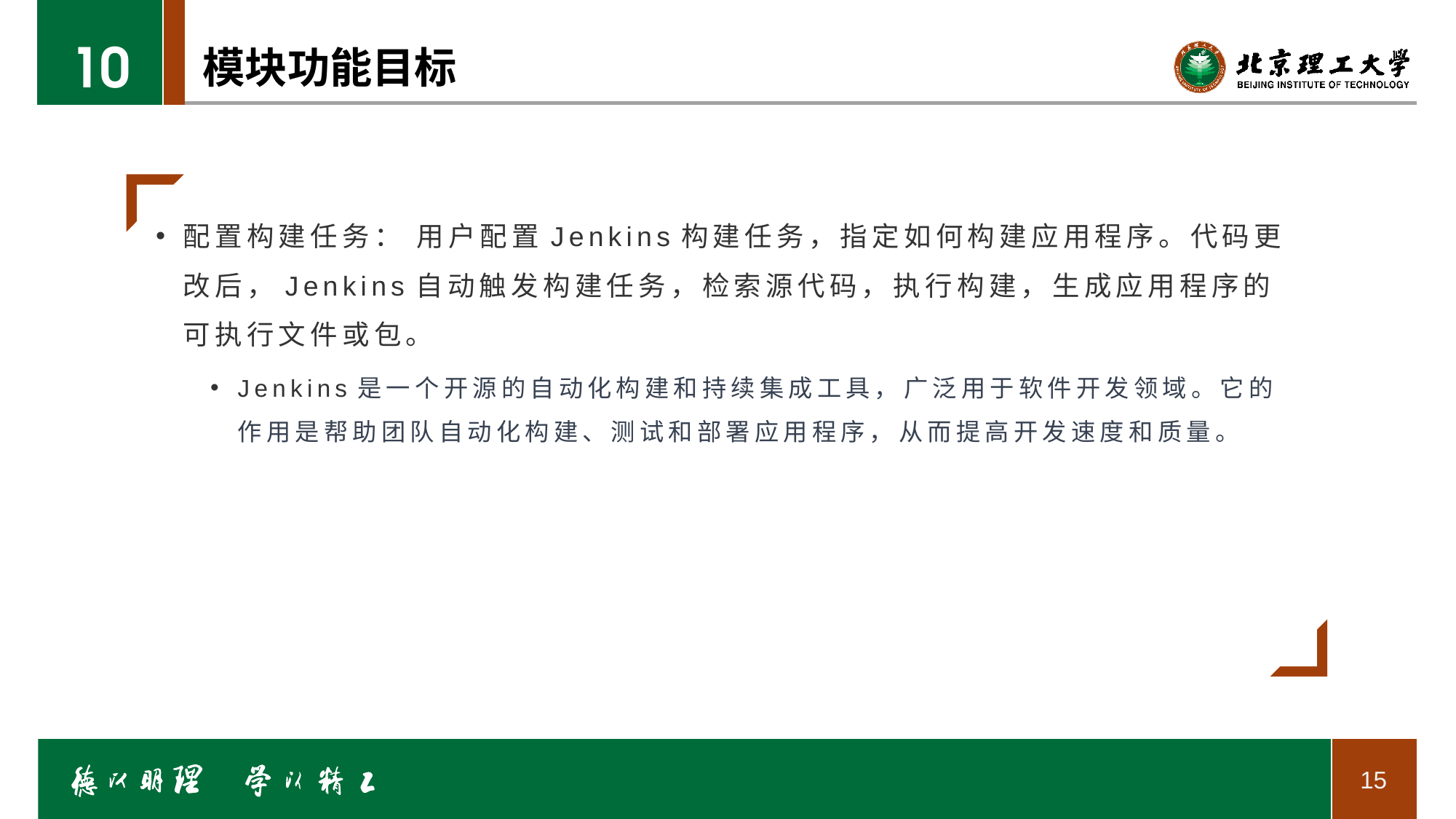

10
# 模块功能目标

配置构建任务： 用户配置Jenkins构建任务，指定如何构建应用程序。代码更改后，Jenkins自动触发构建任务，检索源代码，执行构建，生成应用程序的可执行文件或包。
Jenkins是一个开源的自动化构建和持续集成工具，广泛用于软件开发领域。它的作用是帮助团队自动化构建、测试和部署应用程序，从而提高开发速度和质量。